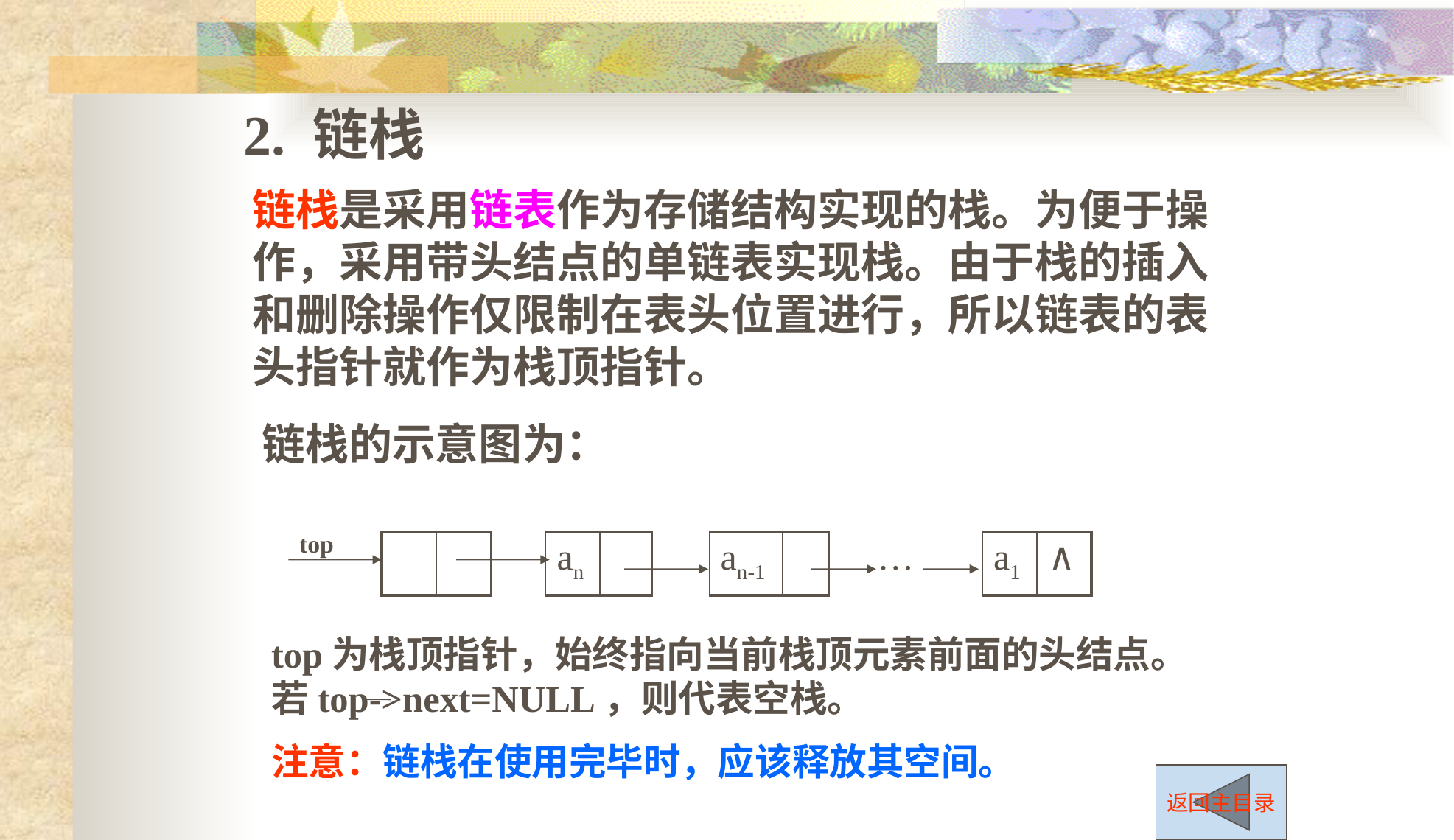

2. 链栈
链栈是采用链表作为存储结构实现的栈。为便于操作，采用带头结点的单链表实现栈。由于栈的插入和删除操作仅限制在表头位置进行，所以链表的表头指针就作为栈顶指针。
链栈的示意图为：
top
|  |  |  | an |  |  | an-1 |  | … | a1 | ∧ |
| --- | --- | --- | --- | --- | --- | --- | --- | --- | --- | --- |

top为栈顶指针，始终指向当前栈顶元素前面的头结点。若top->next=NULL，则代表空栈。
注意：链栈在使用完毕时，应该释放其空间。

返回主目录